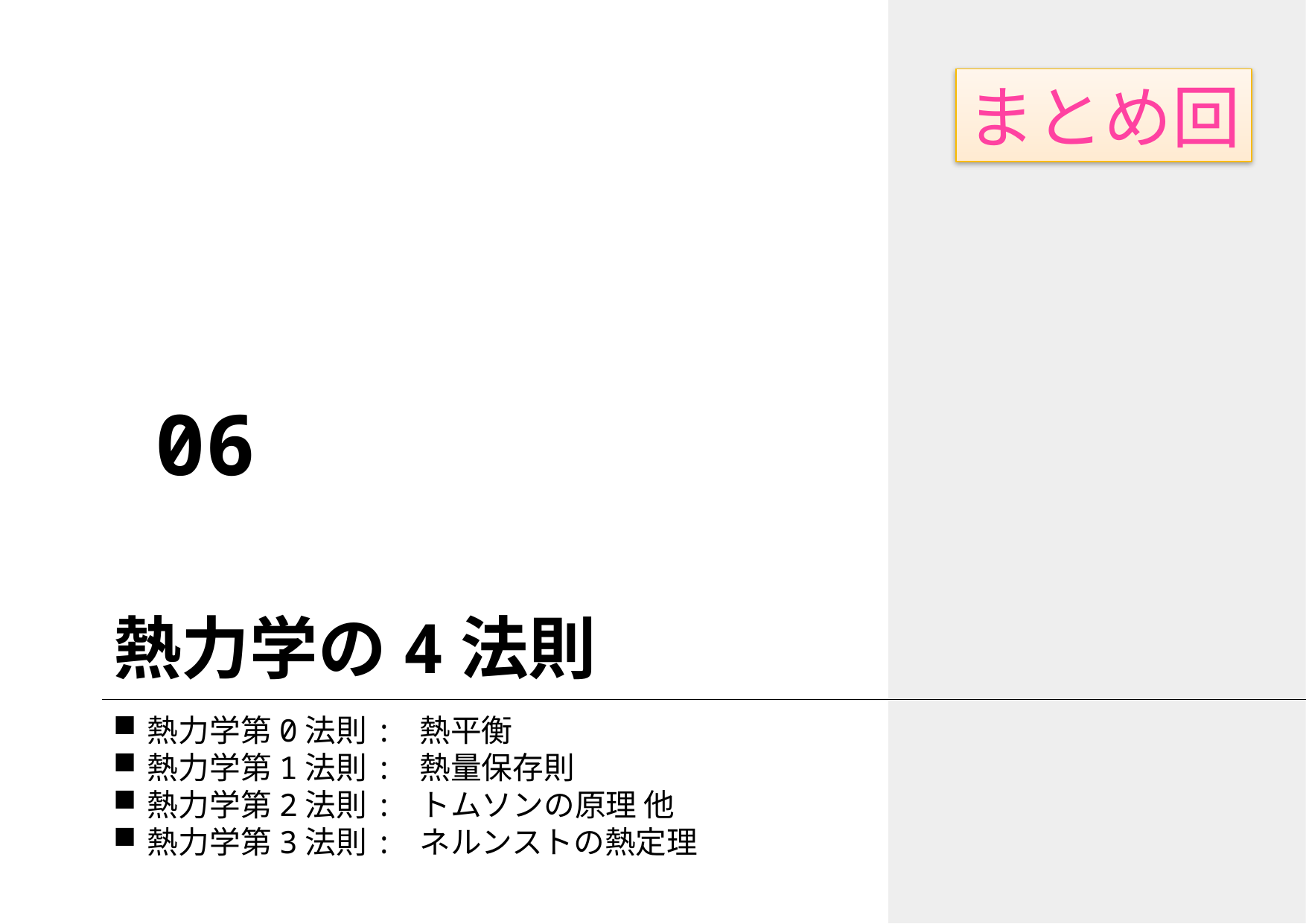

まとめ回
06
# 熱力学の4法則
熱力学第0法則: 熱平衡
熱力学第1法則: 熱量保存則
熱力学第2法則: トムソンの原理 他
熱力学第3法則: ネルンストの熱定理